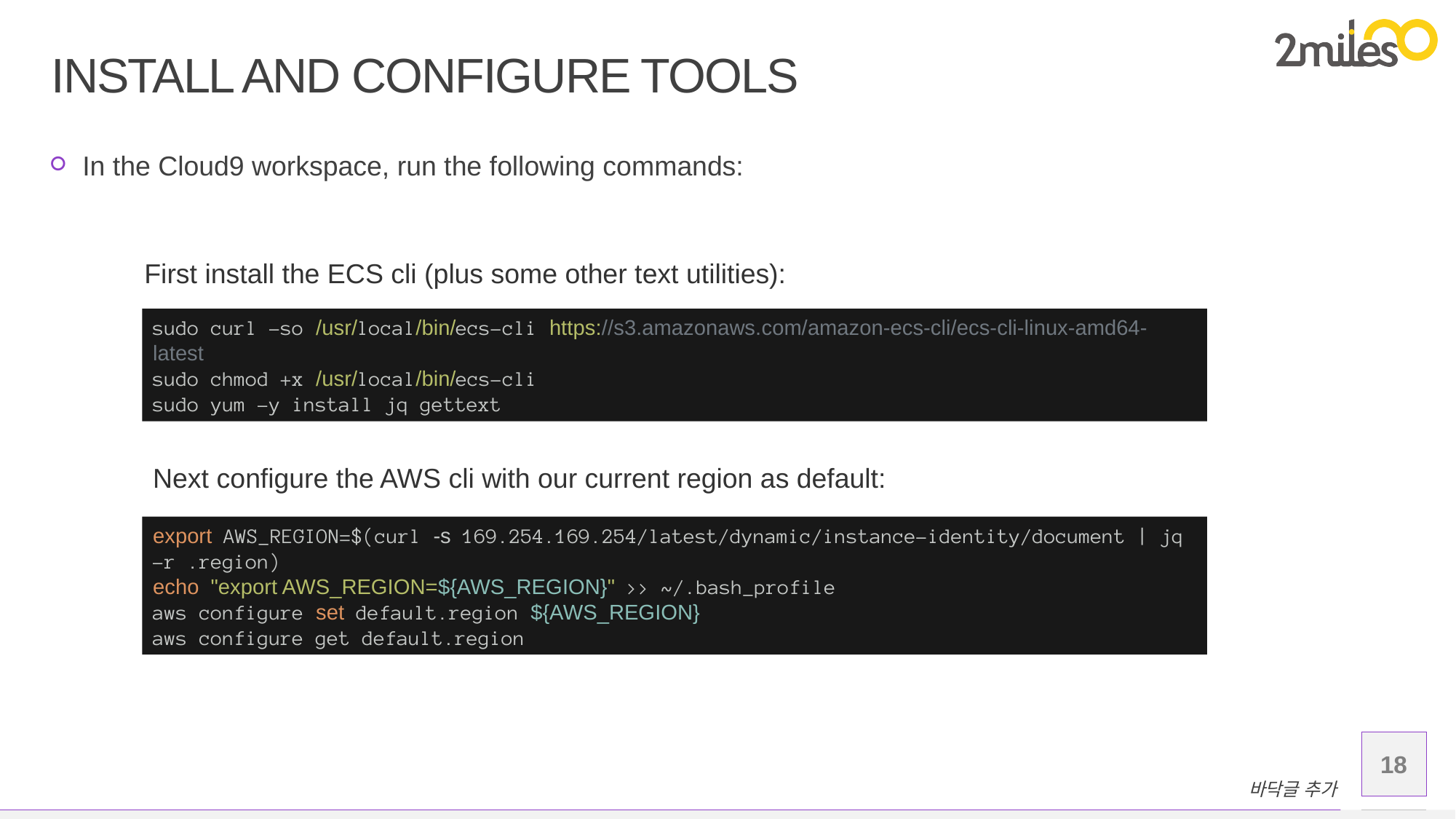

# Install and Configure Tools
In the Cloud9 workspace, run the following commands:
First install the ECS cli (plus some other text utilities):
sudo curl -so /usr/local/bin/ecs-cli https://s3.amazonaws.com/amazon-ecs-cli/ecs-cli-linux-amd64-latest
sudo chmod +x /usr/local/bin/ecs-cli
sudo yum -y install jq gettext
Next configure the AWS cli with our current region as default:
export AWS_REGION=$(curl -s 169.254.169.254/latest/dynamic/instance-identity/document | jq -r .region)
echo "export AWS_REGION=${AWS_REGION}" >> ~/.bash_profile
aws configure set default.region ${AWS_REGION}
aws configure get default.region
18
바닥글 추가